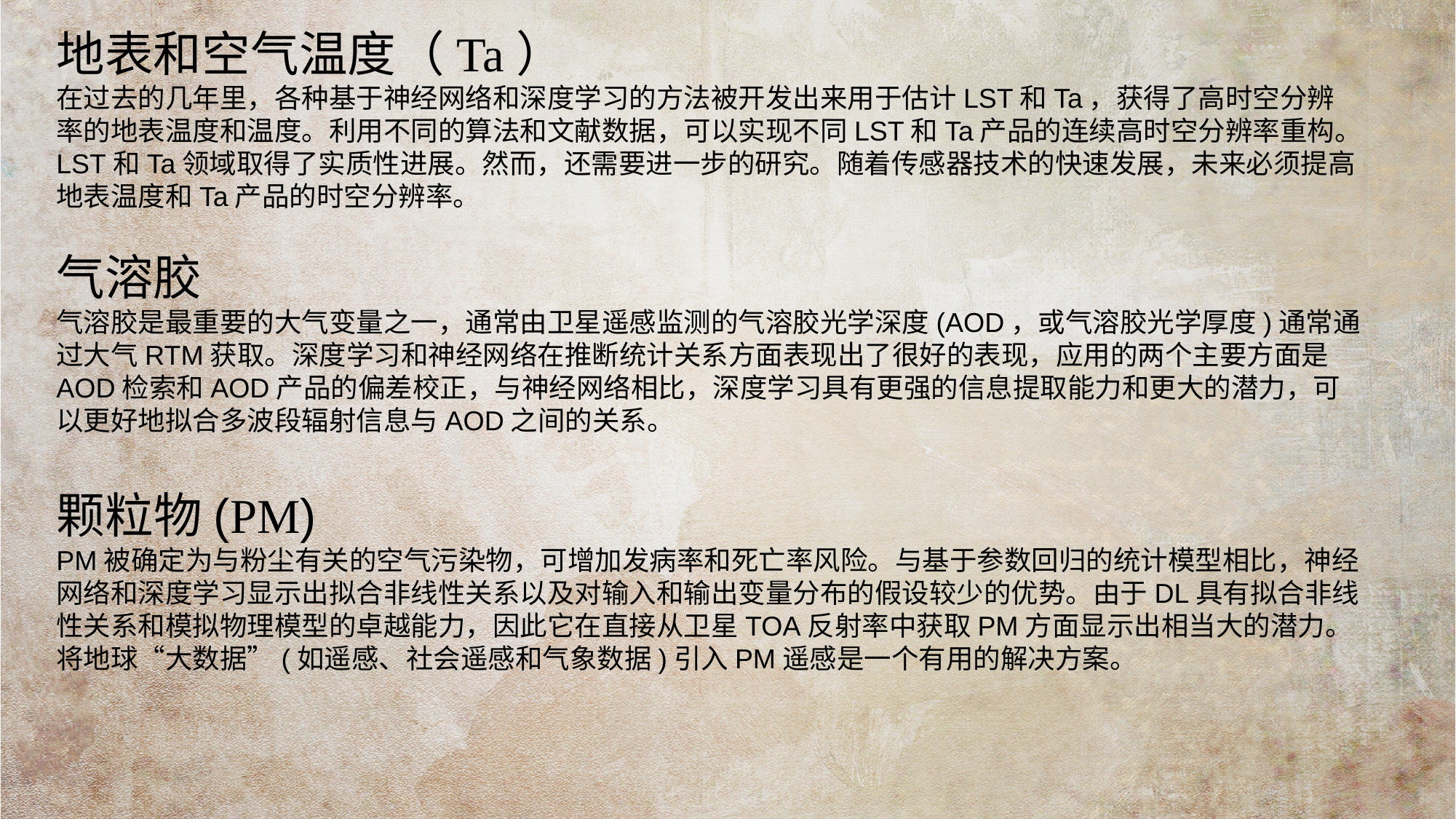

地表和空气温度（Ta）
在过去的几年里，各种基于神经网络和深度学习的方法被开发出来用于估计LST和Ta，获得了高时空分辨率的地表温度和温度。利用不同的算法和文献数据，可以实现不同LST和Ta产品的连续高时空分辨率重构。LST和Ta领域取得了实质性进展。然而，还需要进一步的研究。随着传感器技术的快速发展，未来必须提高地表温度和Ta产品的时空分辨率。
气溶胶
气溶胶是最重要的大气变量之一，通常由卫星遥感监测的气溶胶光学深度(AOD，或气溶胶光学厚度)通常通过大气RTM获取。深度学习和神经网络在推断统计关系方面表现出了很好的表现，应用的两个主要方面是AOD检索和AOD产品的偏差校正，与神经网络相比，深度学习具有更强的信息提取能力和更大的潜力，可以更好地拟合多波段辐射信息与AOD之间的关系。
颗粒物(PM)
PM被确定为与粉尘有关的空气污染物，可增加发病率和死亡率风险。与基于参数回归的统计模型相比，神经网络和深度学习显示出拟合非线性关系以及对输入和输出变量分布的假设较少的优势。由于DL具有拟合非线性关系和模拟物理模型的卓越能力，因此它在直接从卫星TOA反射率中获取PM方面显示出相当大的潜力。
将地球“大数据”(如遥感、社会遥感和气象数据)引入PM遥感是一个有用的解决方案。